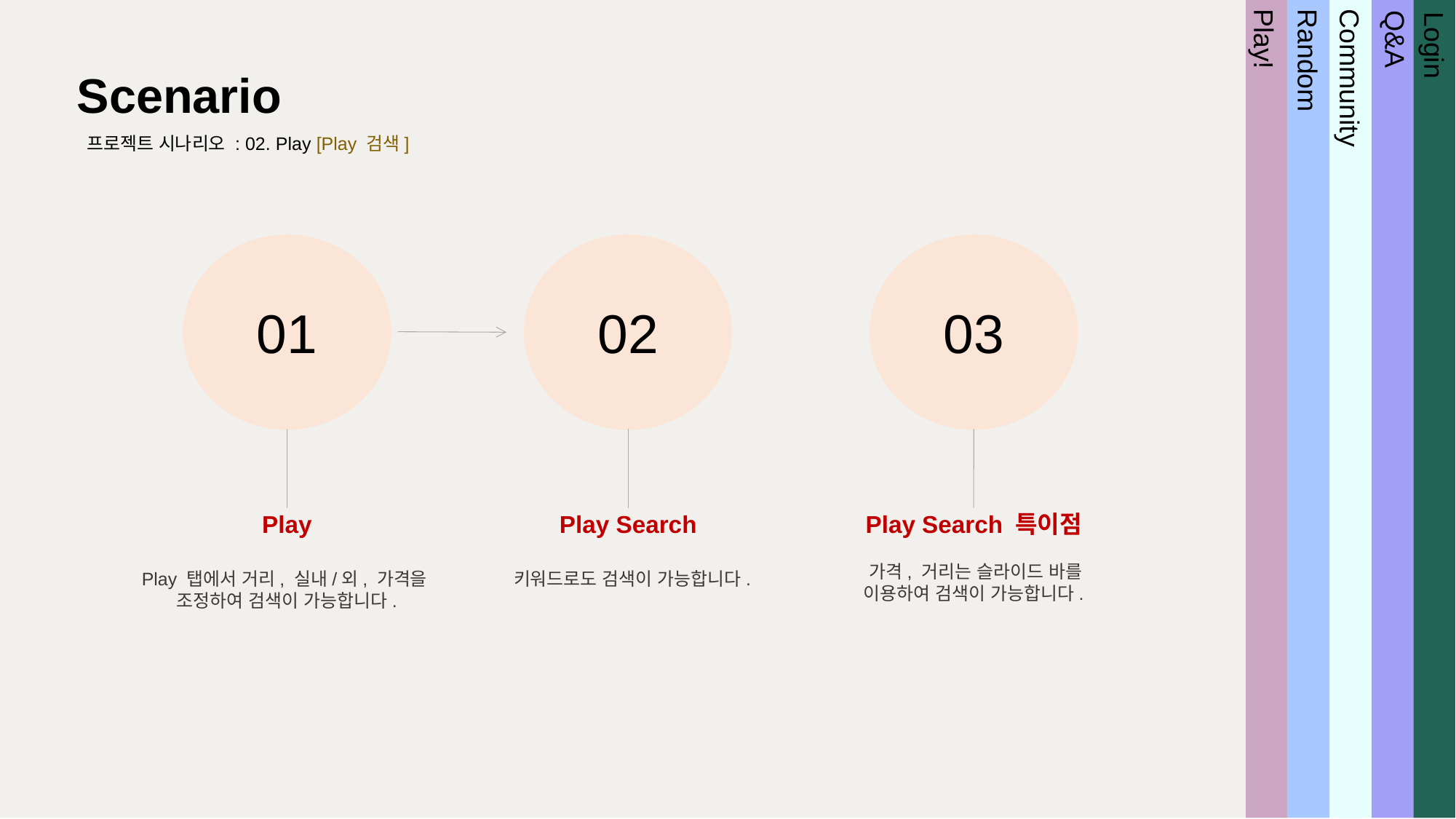

Scenario
프로젝트 시나리오 : 02. Play [Play 검색]
Community
Random
Play!
Login
Q&A

01
02
03
Play

Play 탭에서 거리, 실내/외, 가격을
조정하여 검색이 가능합니다.

Play Search

 키워드로도 검색이 가능합니다.

Play Search 특이점

 가격, 거리는 슬라이드 바를
이용하여 검색이 가능합니다.